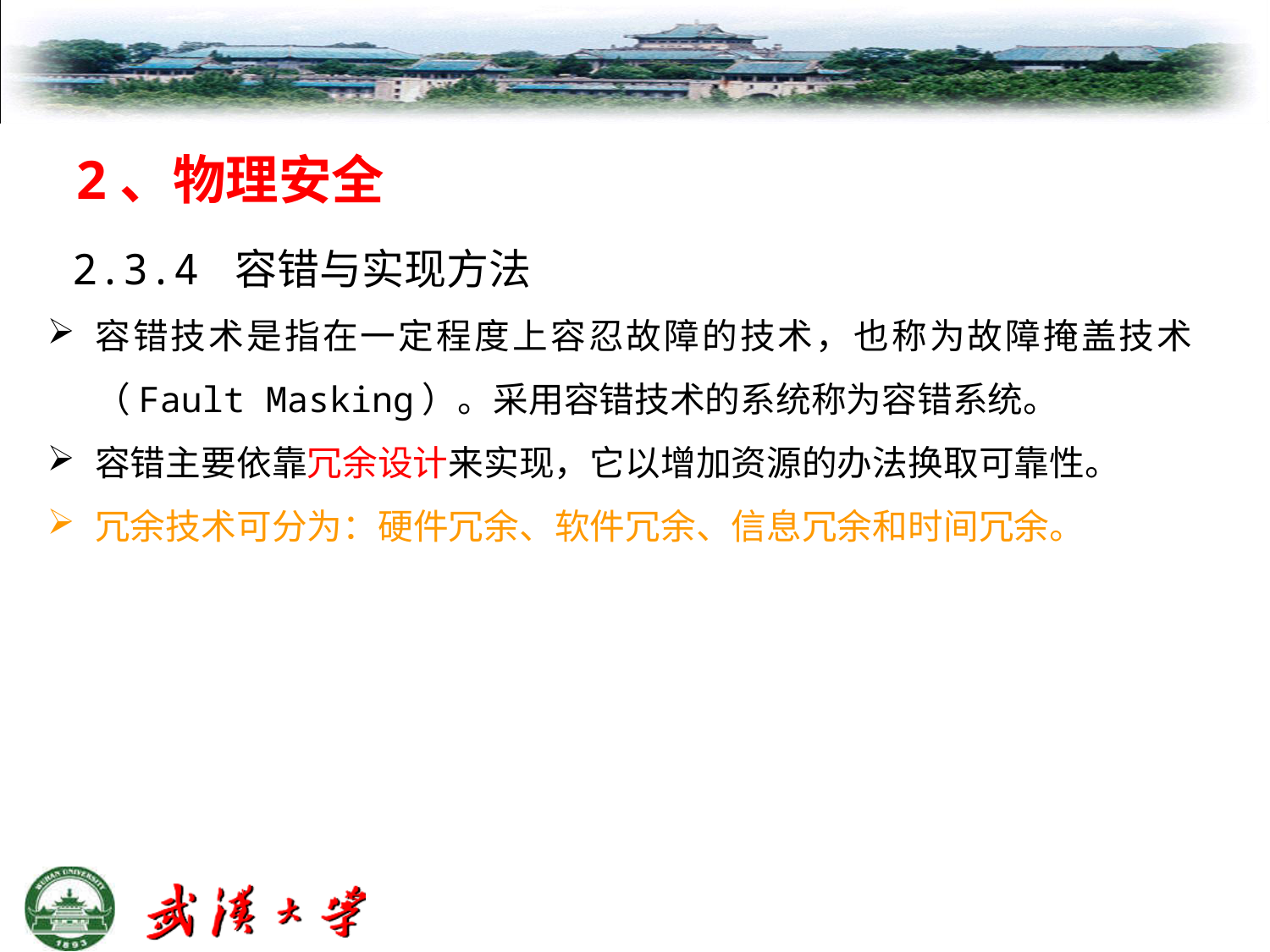

# 2、物理安全
 2.3.4 容错与实现方法
容错技术是指在一定程度上容忍故障的技术，也称为故障掩盖技术（Fault Masking）。采用容错技术的系统称为容错系统。
容错主要依靠冗余设计来实现，它以增加资源的办法换取可靠性。
冗余技术可分为：硬件冗余、软件冗余、信息冗余和时间冗余。